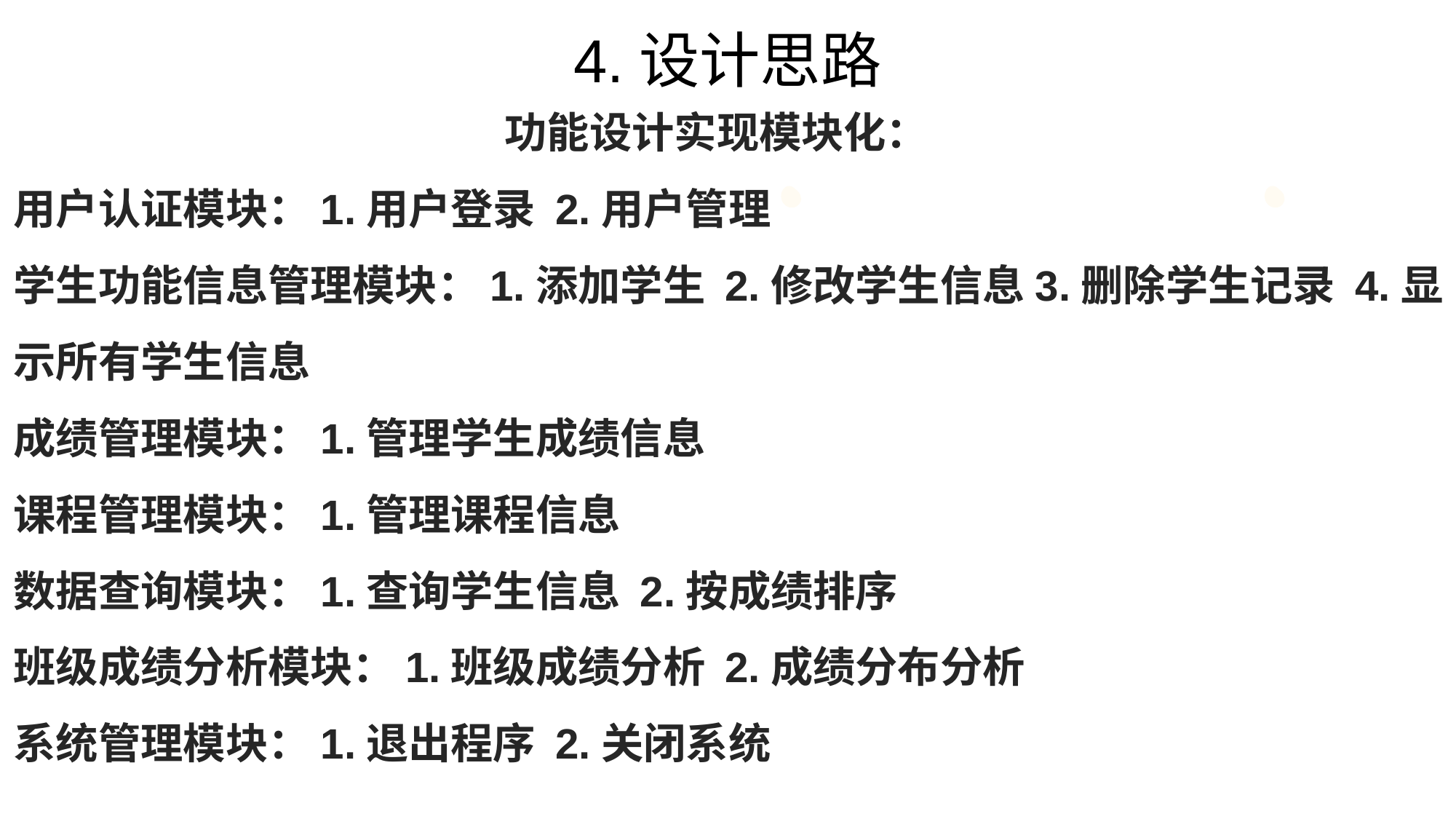

4.设计思路
功能设计实现模块化：
用户认证模块：1.用户登录 2.用户管理
学生功能信息管理模块：1.添加学生 2.修改学生信息3.删除学生记录 4.显示所有学生信息
成绩管理模块：1.管理学生成绩信息
课程管理模块：1.管理课程信息
数据查询模块：1.查询学生信息 2.按成绩排序
班级成绩分析模块：1.班级成绩分析 2.成绩分布分析
系统管理模块：1.退出程序 2.关闭系统